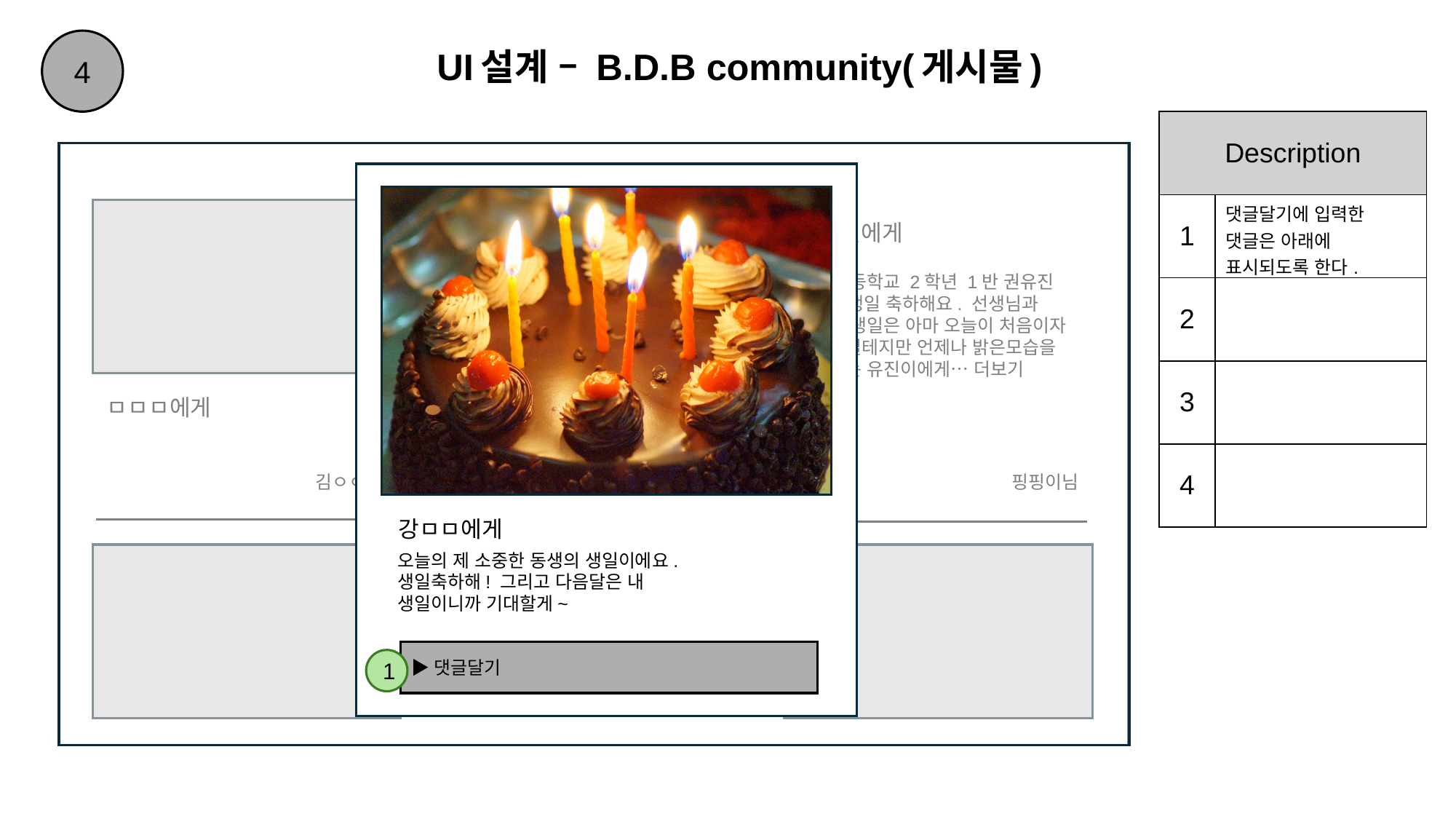

4
# UI설계 – B.D.B community(게시물)
| Description |  |
| --- | --- |
| 1 | 댓글달기에 입력한 댓글은 아래에 표시되도록 한다. |
| 2 |  |
| 3 |  |
| 4 |  |

2

권유진에게
숙명 초등학교 2학년 1반 권유진 학생! 생일 축하해요. 선생님과 보내는 생일은 아마 오늘이 처음이자 마지막일테지만 언제나 밝은모습을 보여주는 유진이에게… 더보기

000에게
ㅁㅁㅁ에게
고양이님

김ㅇㅇ님

핑핑이님

강ㅁㅁ에게
오늘의 제 소중한 동생의 생일이에요. 생일축하해! 그리고 다음달은 내 생일이니까 기대할게~

ㅂㅂㅂ에게
생일축하합니다.

▶댓글달기
1